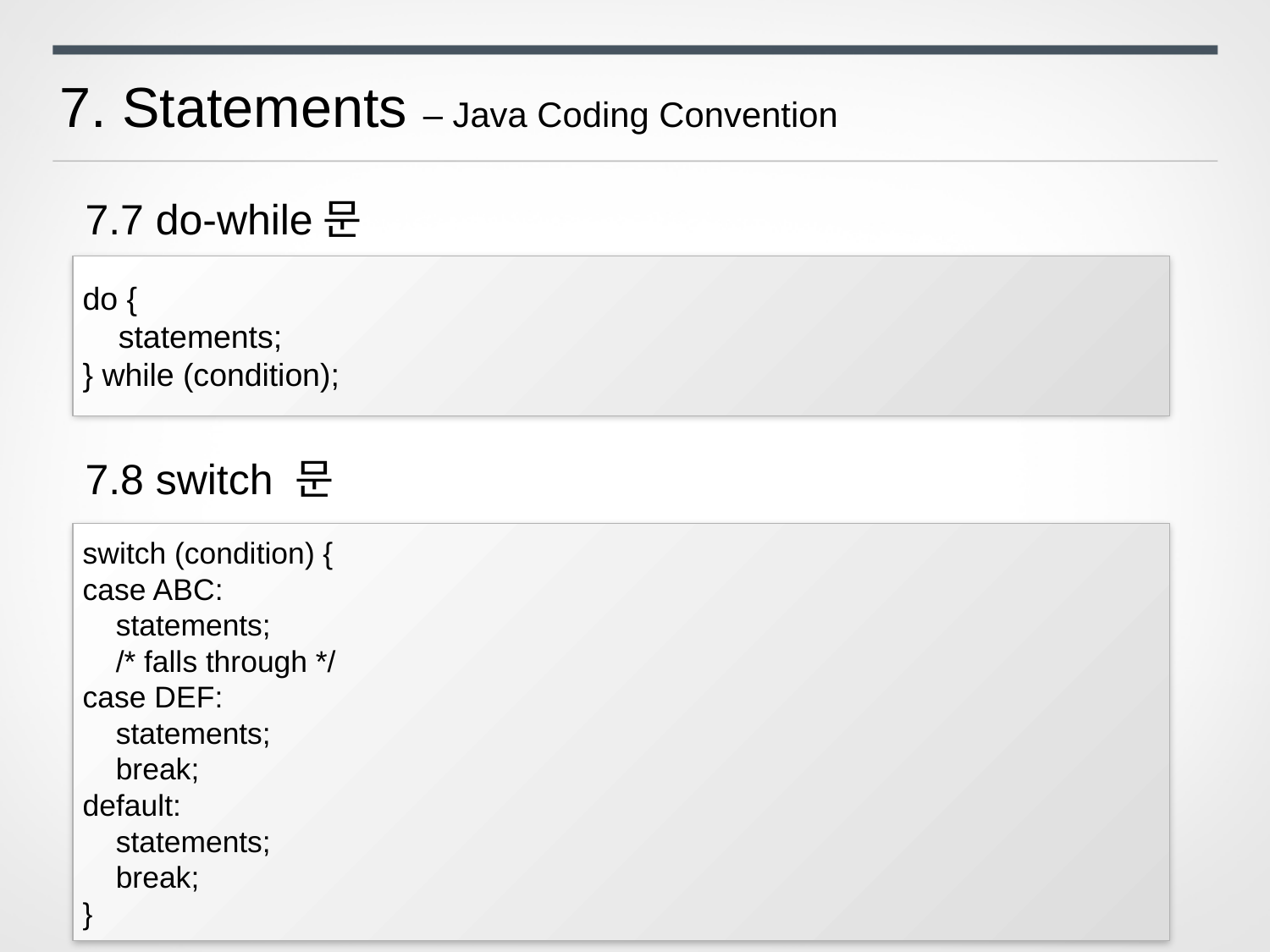

7. Statements – Java Coding Convention
7.7 do-while문

do {
    statements;
} while (condition);
7.8 switch 문

switch (condition) {
case ABC:
    statements;
    /* falls through */
case DEF:
    statements;
    break;
default:
    statements;
    break;
}